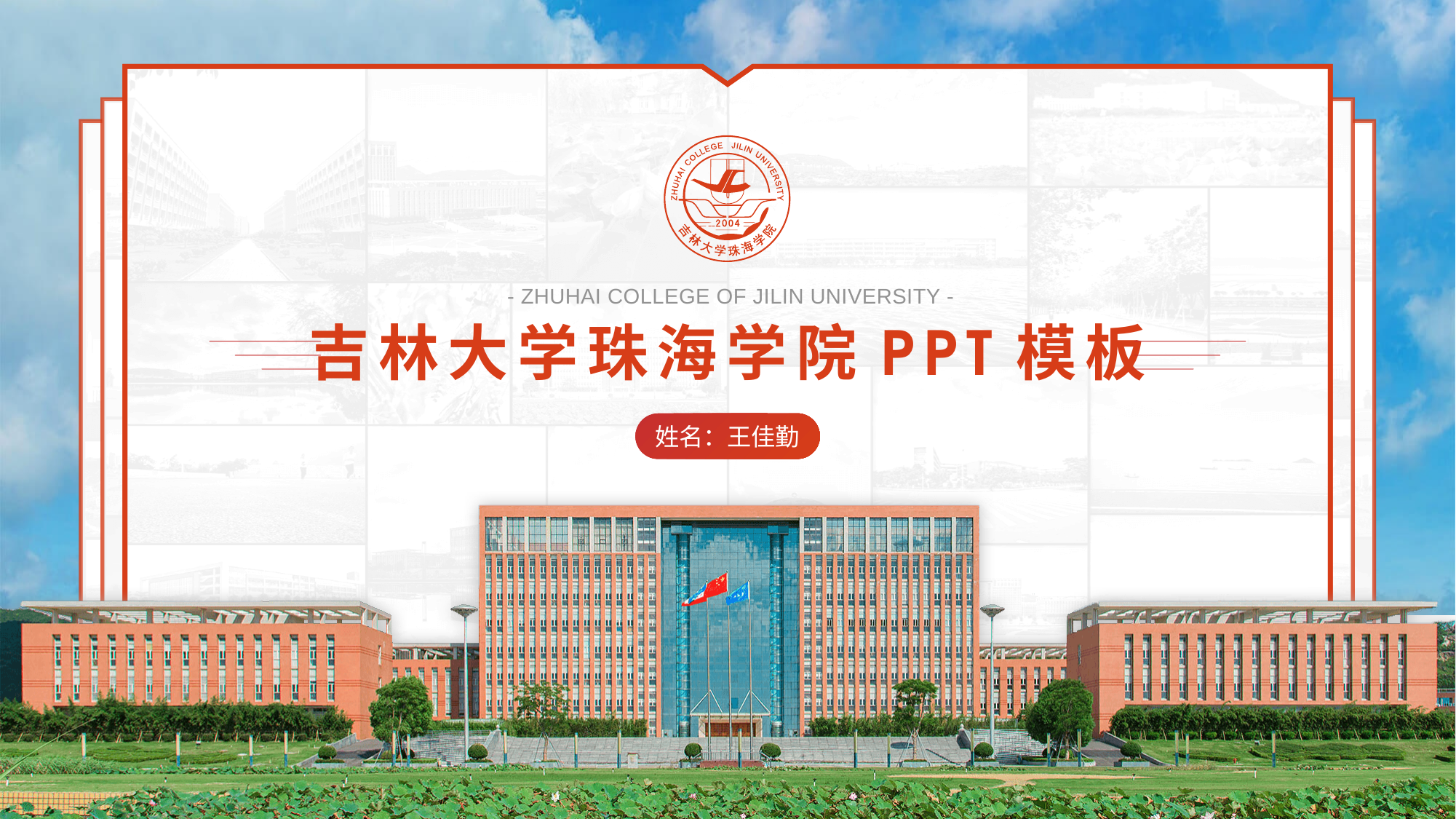

- ZHUHAI COLLEGE OF JILIN UNIVERSITY -
吉林大学珠海学院PPT模板

姓名：王佳勤
1